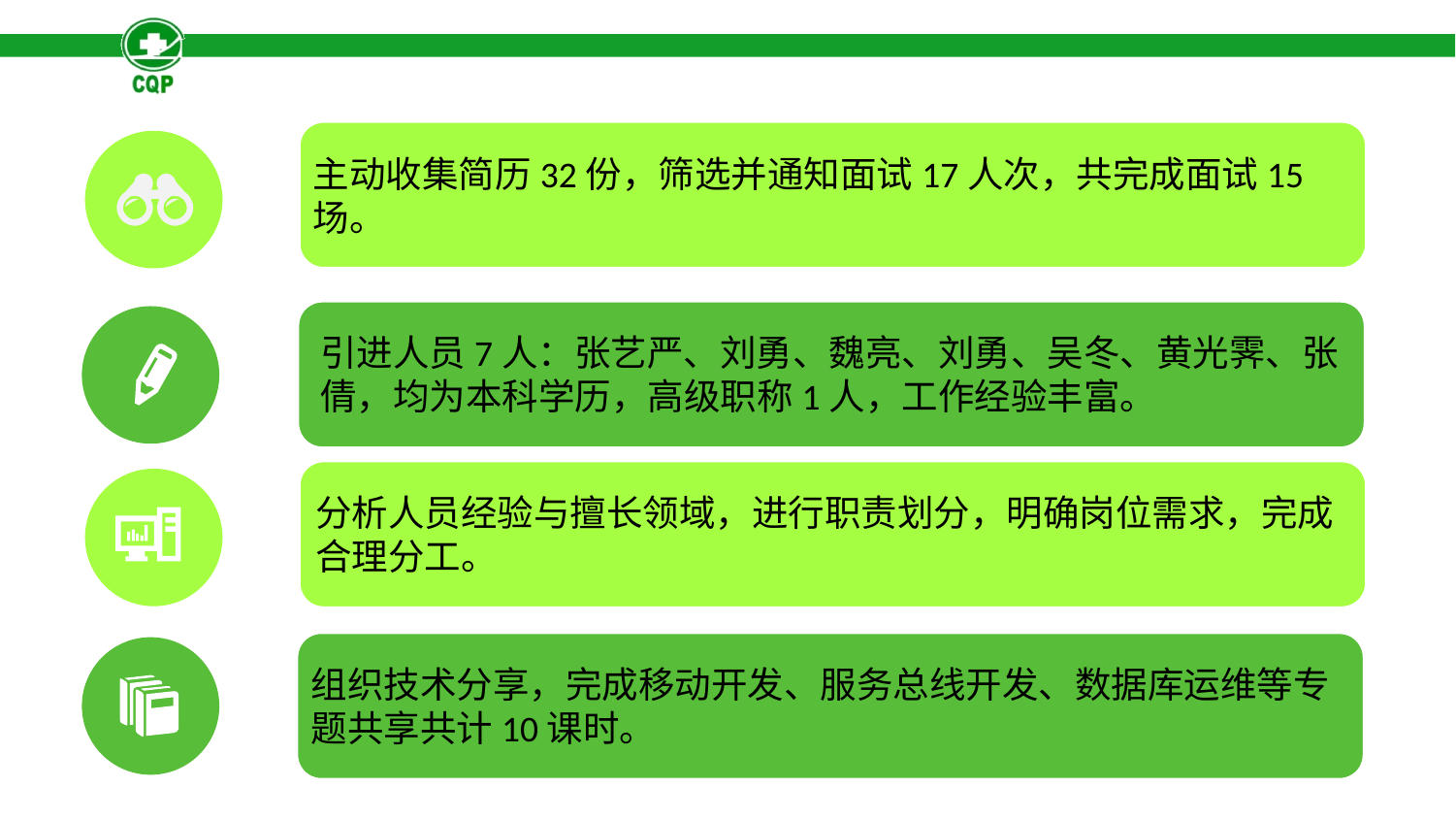

主动收集简历32份，筛选并通知面试17人次，共完成面试15场。

引进人员7人：张艺严、刘勇、魏亮、刘勇、吴冬、黄光霁、张倩，均为本科学历，高级职称1人，工作经验丰富。

分析人员经验与擅长领域，进行职责划分，明确岗位需求，完成合理分工。

组织技术分享，完成移动开发、服务总线开发、数据库运维等专题共享共计10课时。